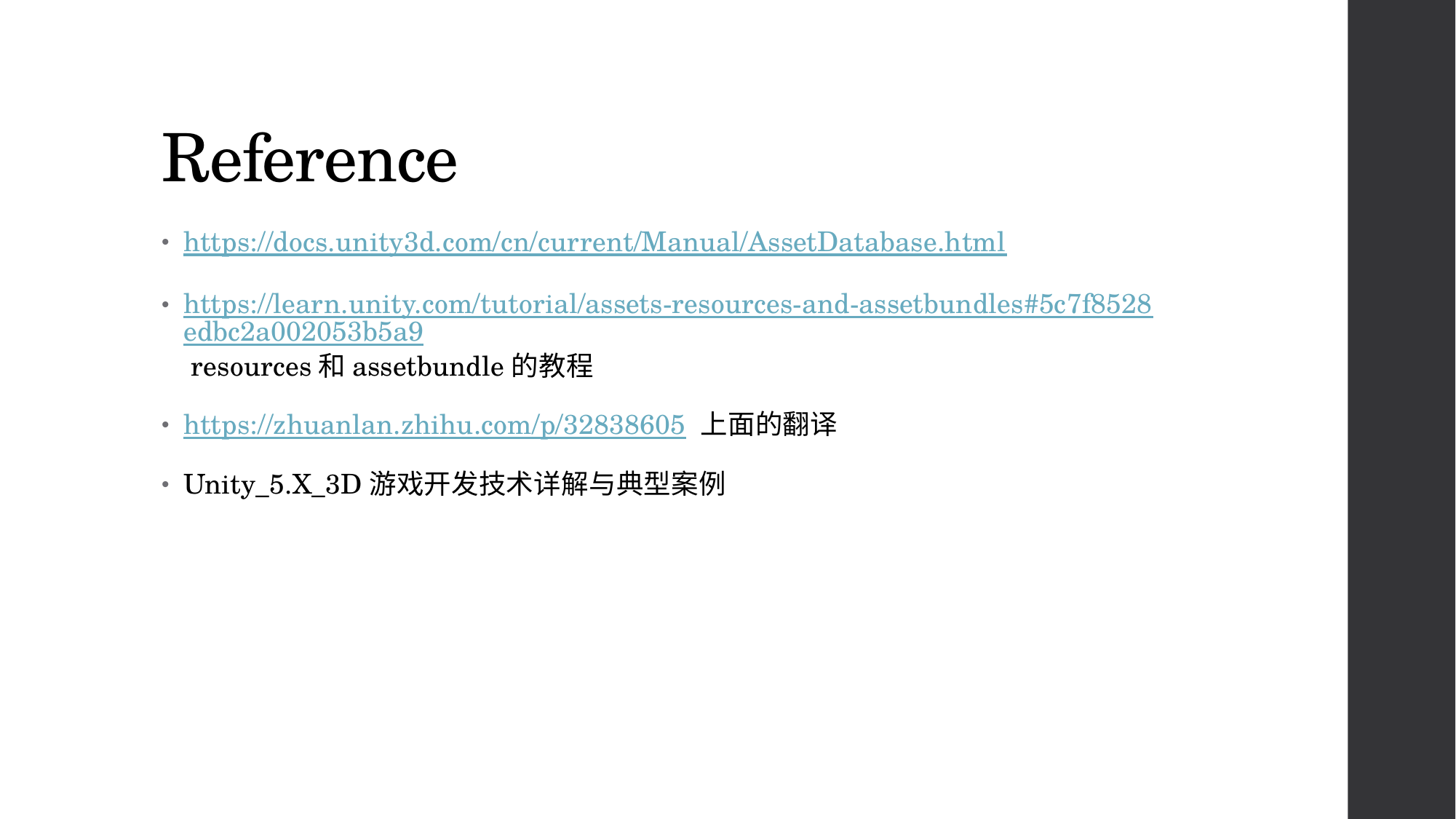

# Reference
https://docs.unity3d.com/cn/current/Manual/AssetDatabase.html
https://learn.unity.com/tutorial/assets-resources-and-assetbundles#5c7f8528edbc2a002053b5a9 resources和assetbundle的教程
https://zhuanlan.zhihu.com/p/32838605 上面的翻译
Unity_5.X_3D游戏开发技术详解与典型案例